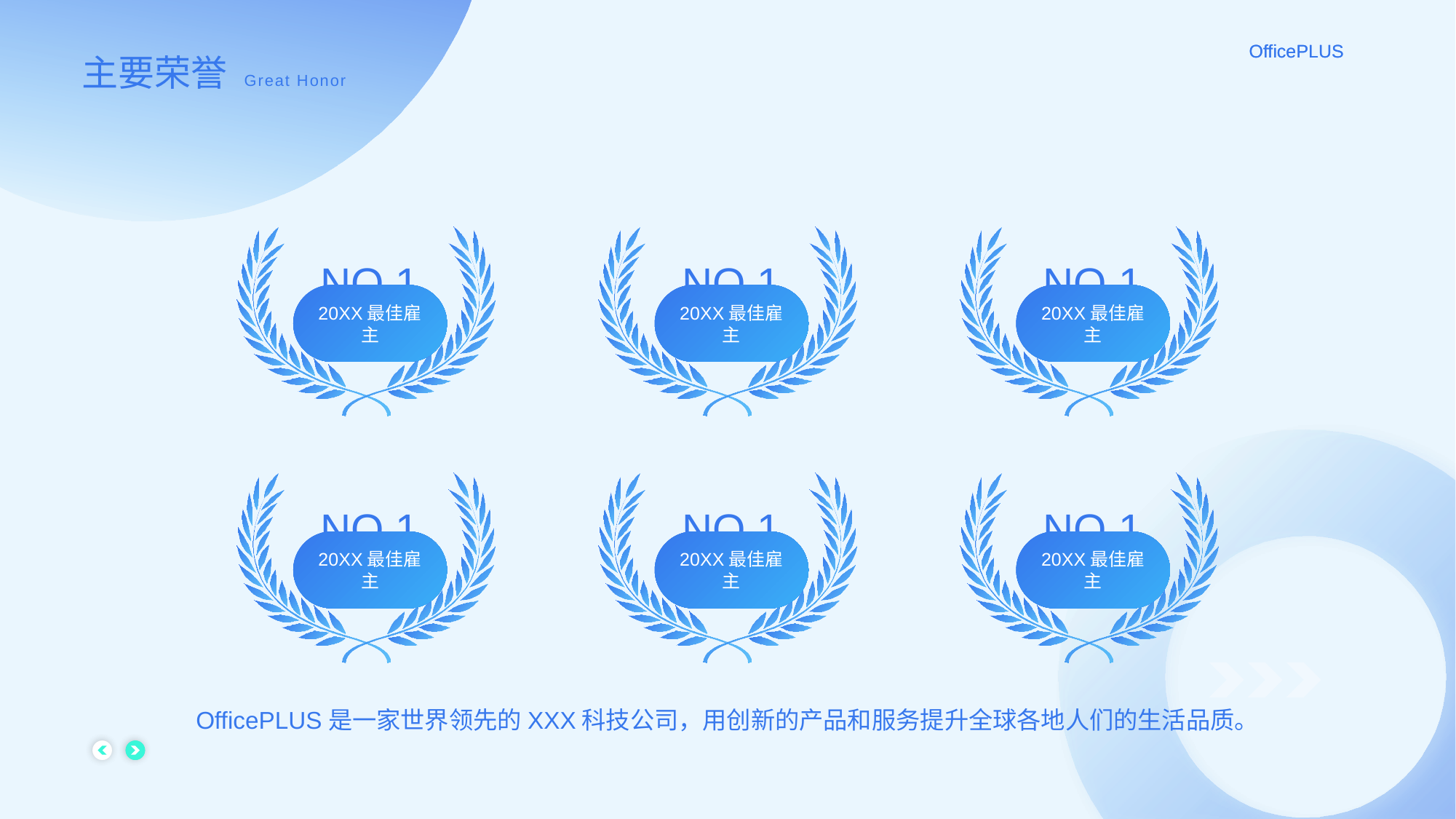

主要荣誉 Great Honor

NO.1
NO.1
NO.1
20XX最佳雇主
20XX最佳雇主
20XX最佳雇主

NO.1
NO.1
NO.1
20XX最佳雇主
20XX最佳雇主
20XX最佳雇主
OfficePLUS是一家世界领先的XXX科技公司，用创新的产品和服务提升全球各地人们的生活品质。